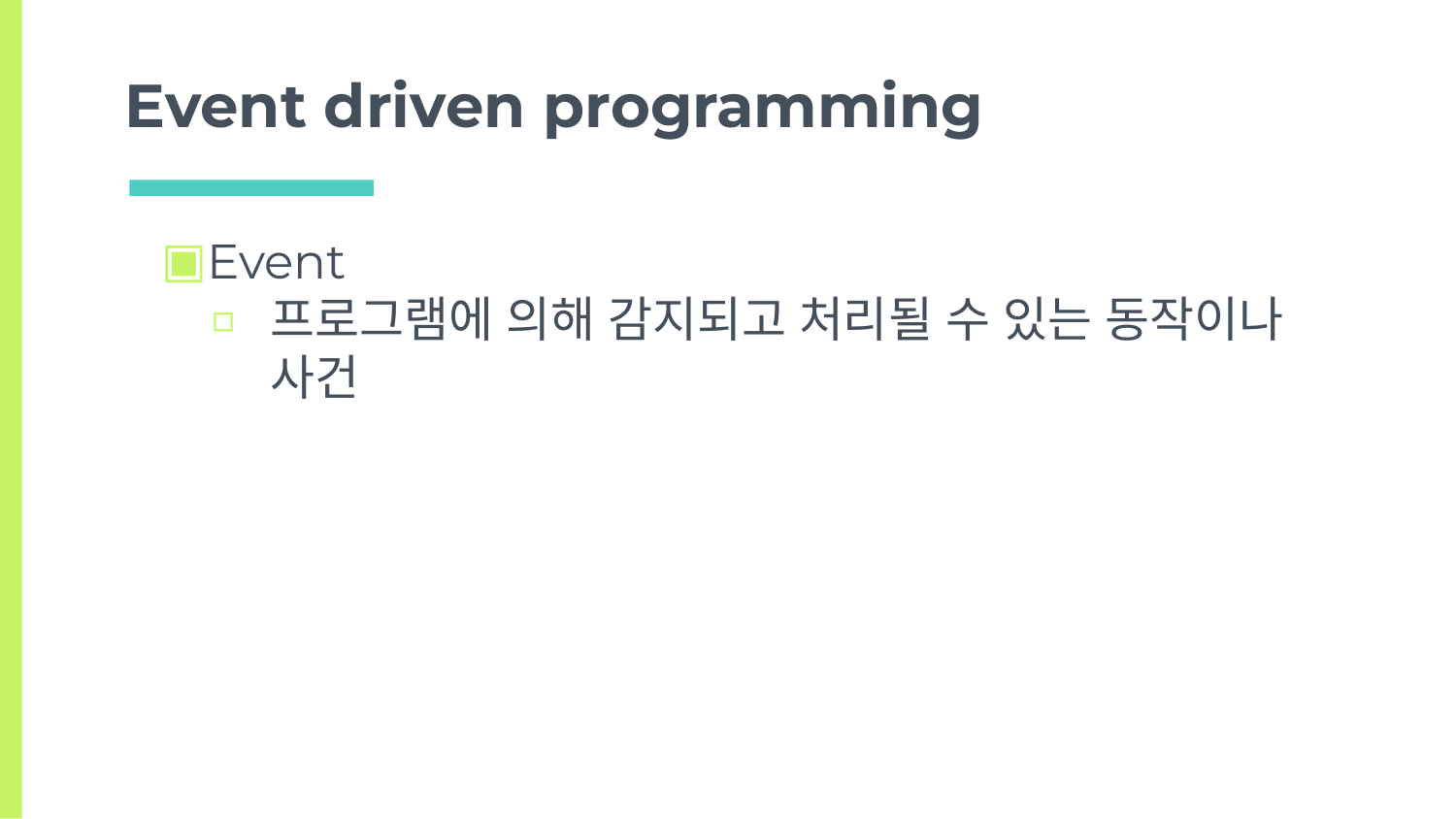

# Event driven programming
Event
프로그램에 의해 감지되고 처리될 수 있는 동작이나 사건